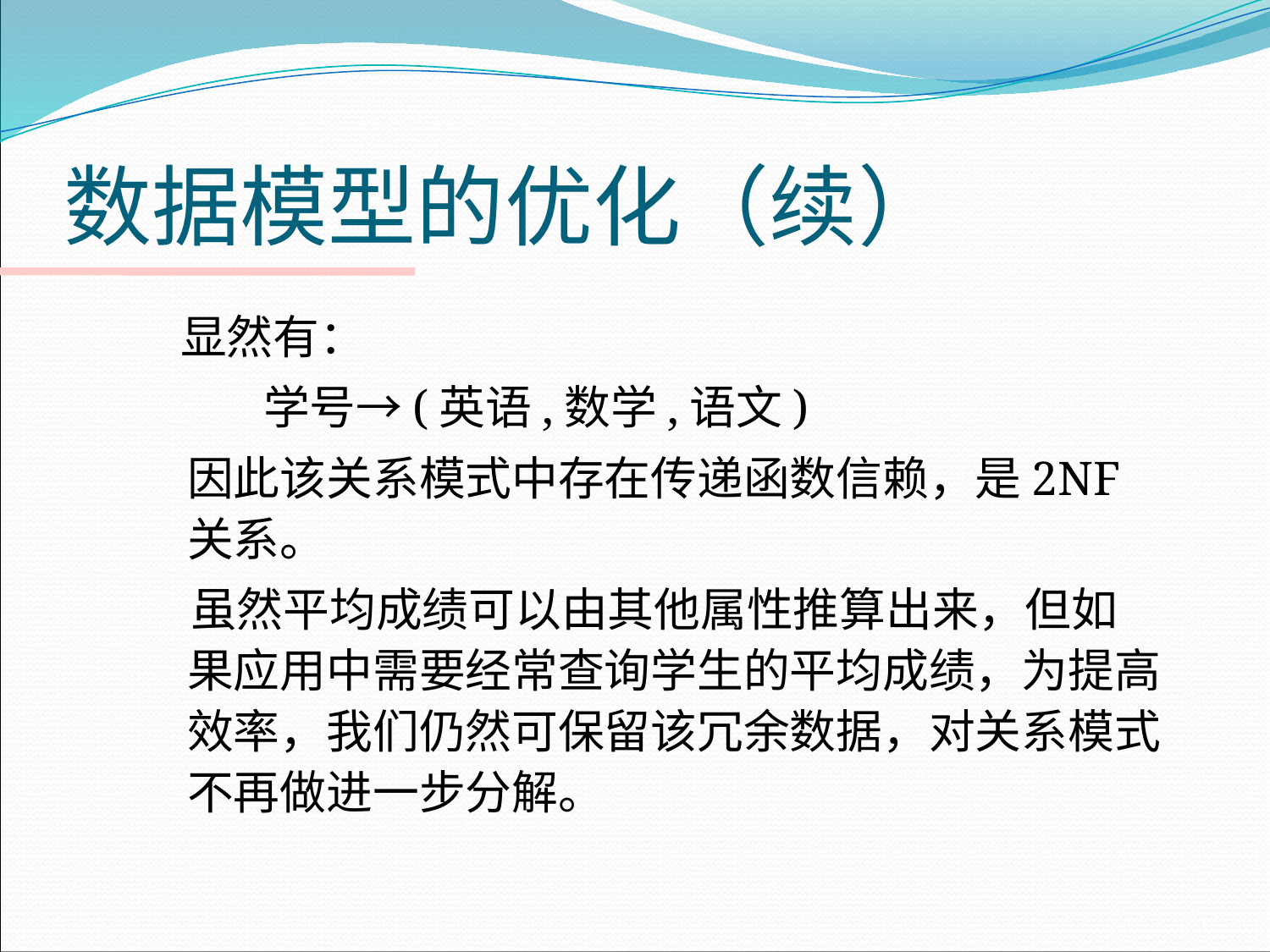

# 数据模型的优化（续）
      显然有：
              学号→(英语,数学,语文)
	因此该关系模式中存在传递函数信赖，是2NF关系。
       虽然平均成绩可以由其他属性推算出来，但如果应用中需要经常查询学生的平均成绩，为提高效率，我们仍然可保留该冗余数据，对关系模式不再做进一步分解。

770